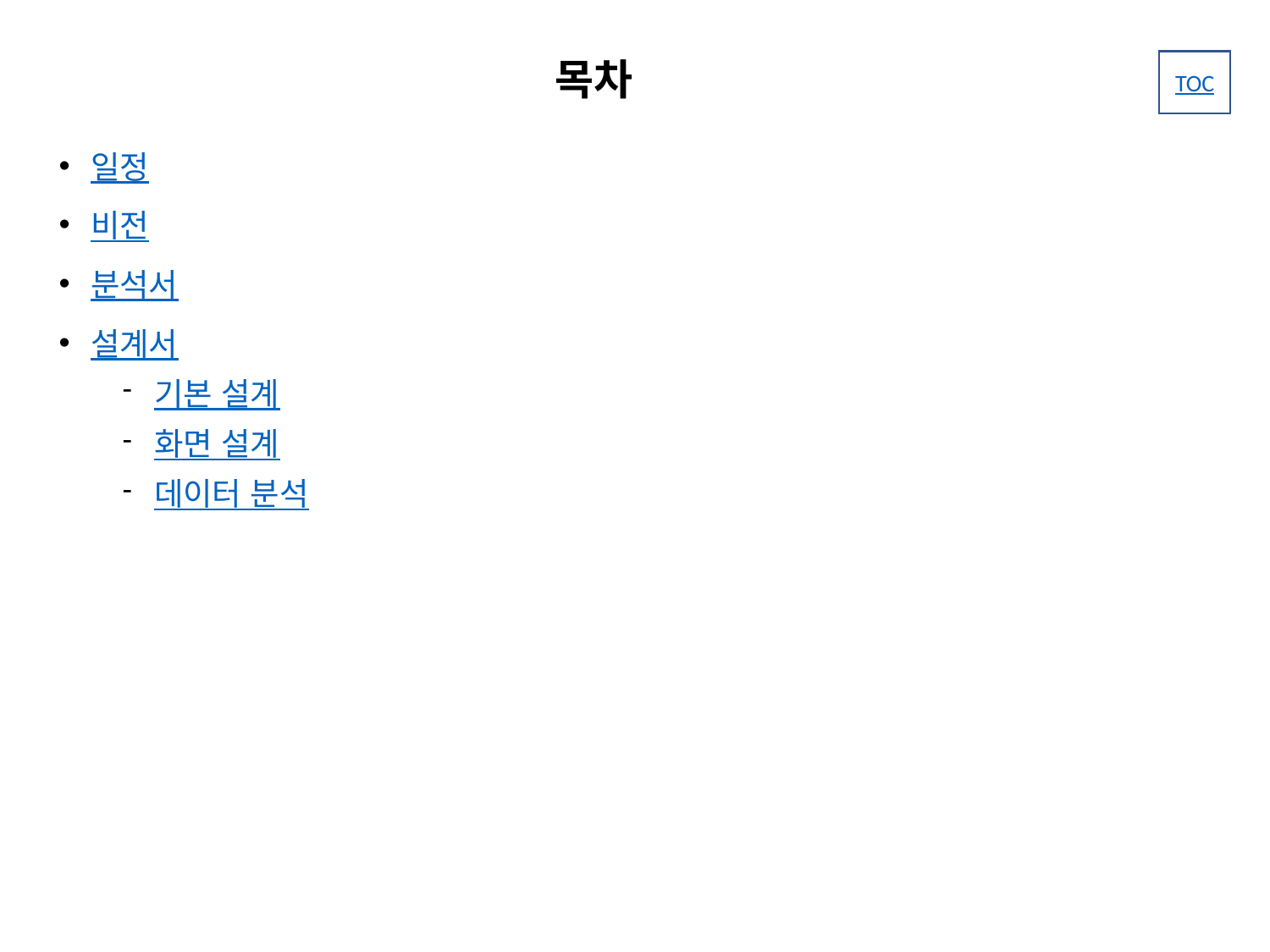

# 목차
일정
비전
분석서
설계서
기본 설계
화면 설계
데이터 분석